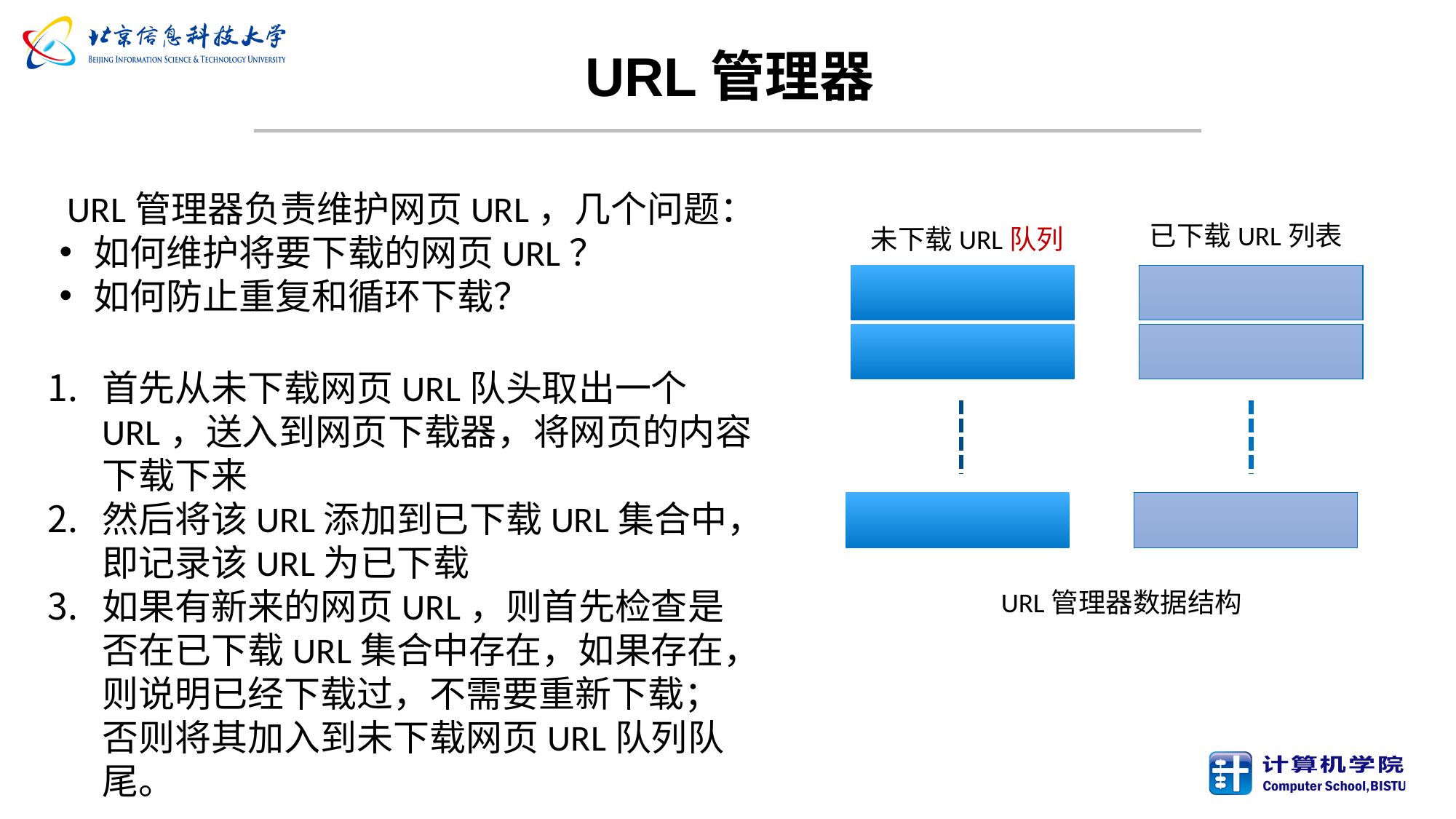

# URL管理器
 URL管理器负责维护网页URL，几个问题：
如何维护将要下载的网页URL？
如何防止重复和循环下载？
已下载URL列表
未下载URL队列

首先从未下载网页URL队头取出一个URL，送入到网页下载器，将网页的内容下载下来
然后将该URL添加到已下载URL集合中，即记录该URL为已下载
如果有新来的网页URL，则首先检查是否在已下载URL集合中存在，如果存在，则说明已经下载过，不需要重新下载；否则将其加入到未下载网页URL队列队尾。

URL管理器数据结构